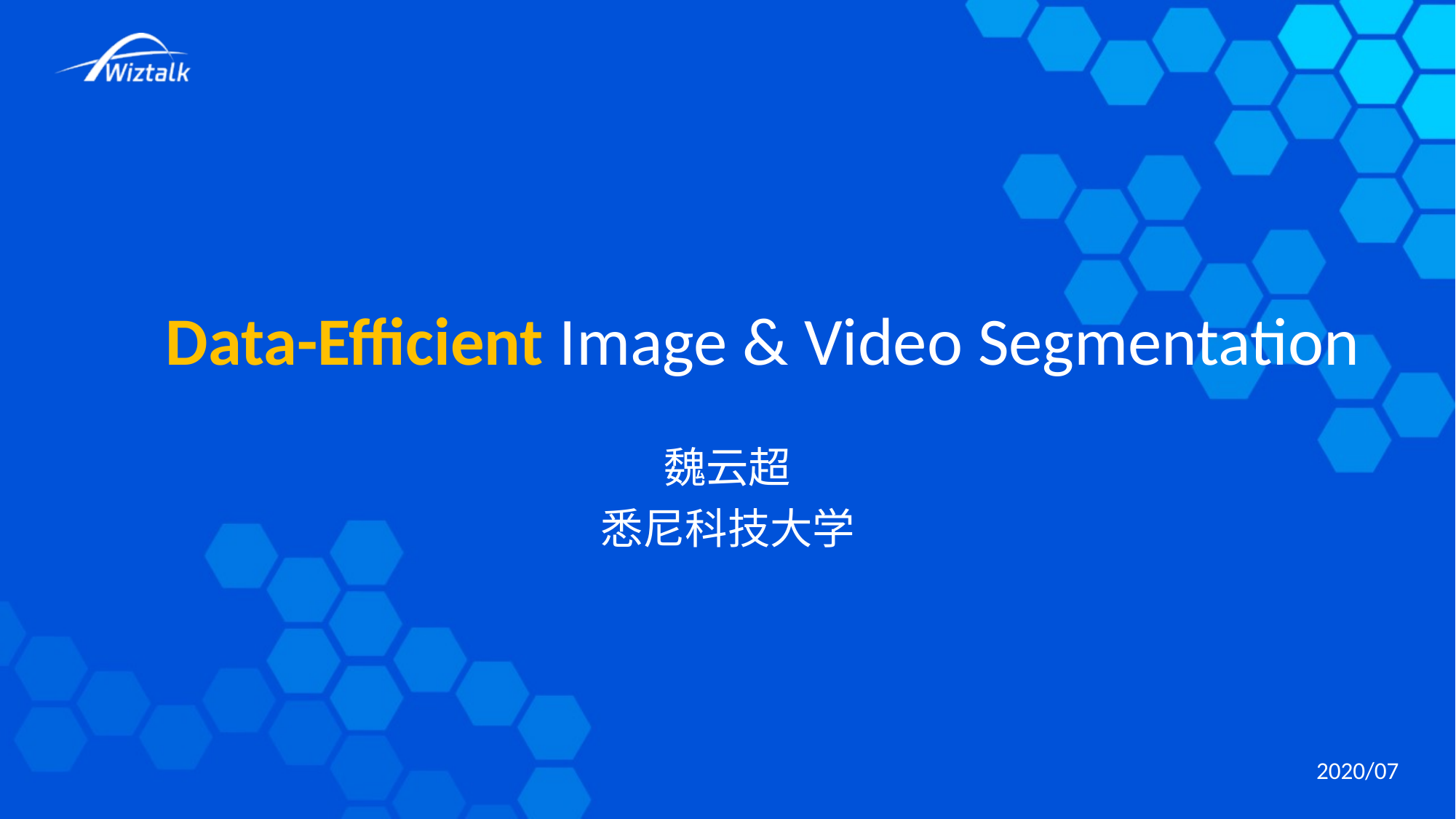

# Data-Efficient Image & Video Segmentation
魏云超
悉尼科技大学
2020/07